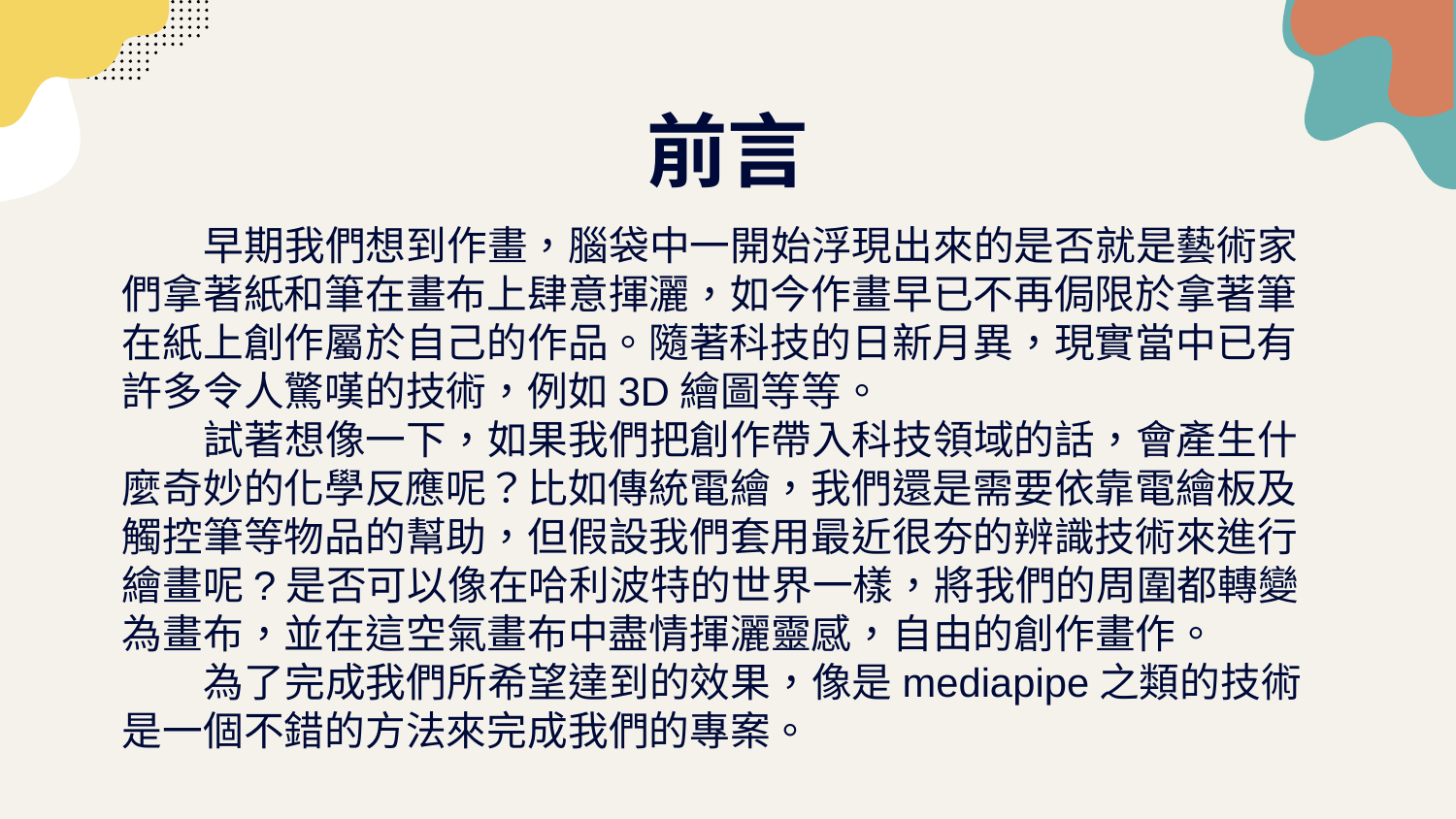

# 前言
        早期我們想到作畫，腦袋中一開始浮現出來的是否就是藝術家們拿著紙和筆在畫布上肆意揮灑，如今作畫早已不再侷限於拿著筆在紙上創作屬於自己的作品。隨著科技的日新月異，現實當中已有許多令人驚嘆的技術，例如3D繪圖等等。
        試著想像一下，如果我們把創作帶入科技領域的話，會產生什麼奇妙的化學反應呢？比如傳統電繪，我們還是需要依靠電繪板及觸控筆等物品的幫助，但假設我們套用最近很夯的辨識技術來進行繪畫呢?是否可以像在哈利波特的世界一樣，將我們的周圍都轉變為畫布，並在這空氣畫布中盡情揮灑靈感，自由的創作畫作。
        為了完成我們所希望達到的效果，像是mediapipe之類的技術是一個不錯的方法來完成我們的專案。